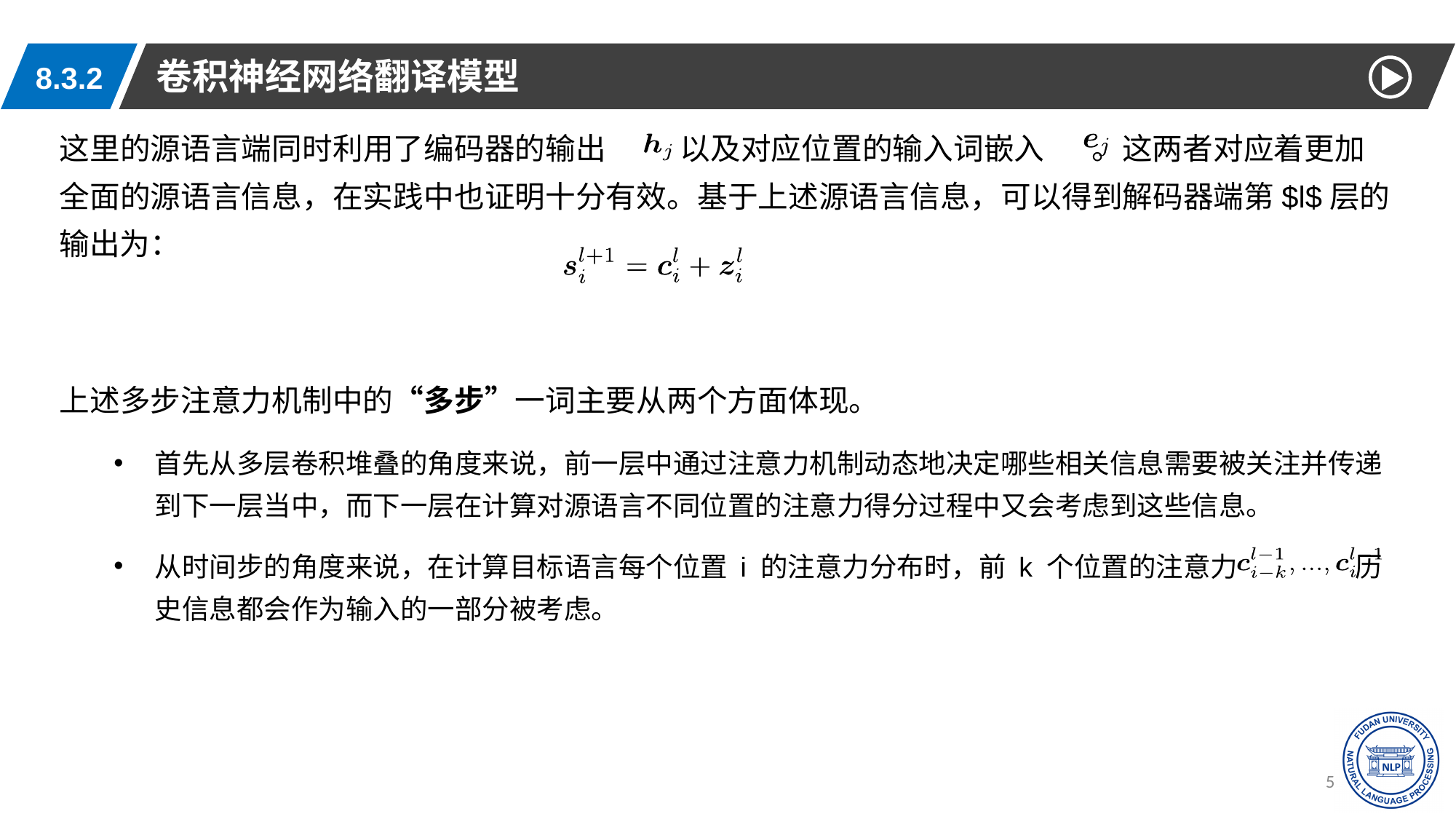

卷积神经网络翻译模型
8.3.2

这里的源语言端同时利用了编码器的输出           以及对应位置的输入词嵌入       。这两者对应着更加全面的源语言信息，在实践中也证明十分有效。基于上述源语言信息，可以得到解码器端第$l$层的输出为：

上述多步注意力机制中的“多步”一词主要从两个方面体现。
首先从多层卷积堆叠的角度来说，前一层中通过注意力机制动态地决定哪些相关信息需要被关注并传递到下一层当中，而下一层在计算对源语言不同位置的注意力得分过程中又会考虑到这些信息。
从时间步的角度来说，在计算目标语言每个位置 i 的注意力分布时，前 k 个位置的注意力                   历史信息都会作为输入的一部分被考虑。

50